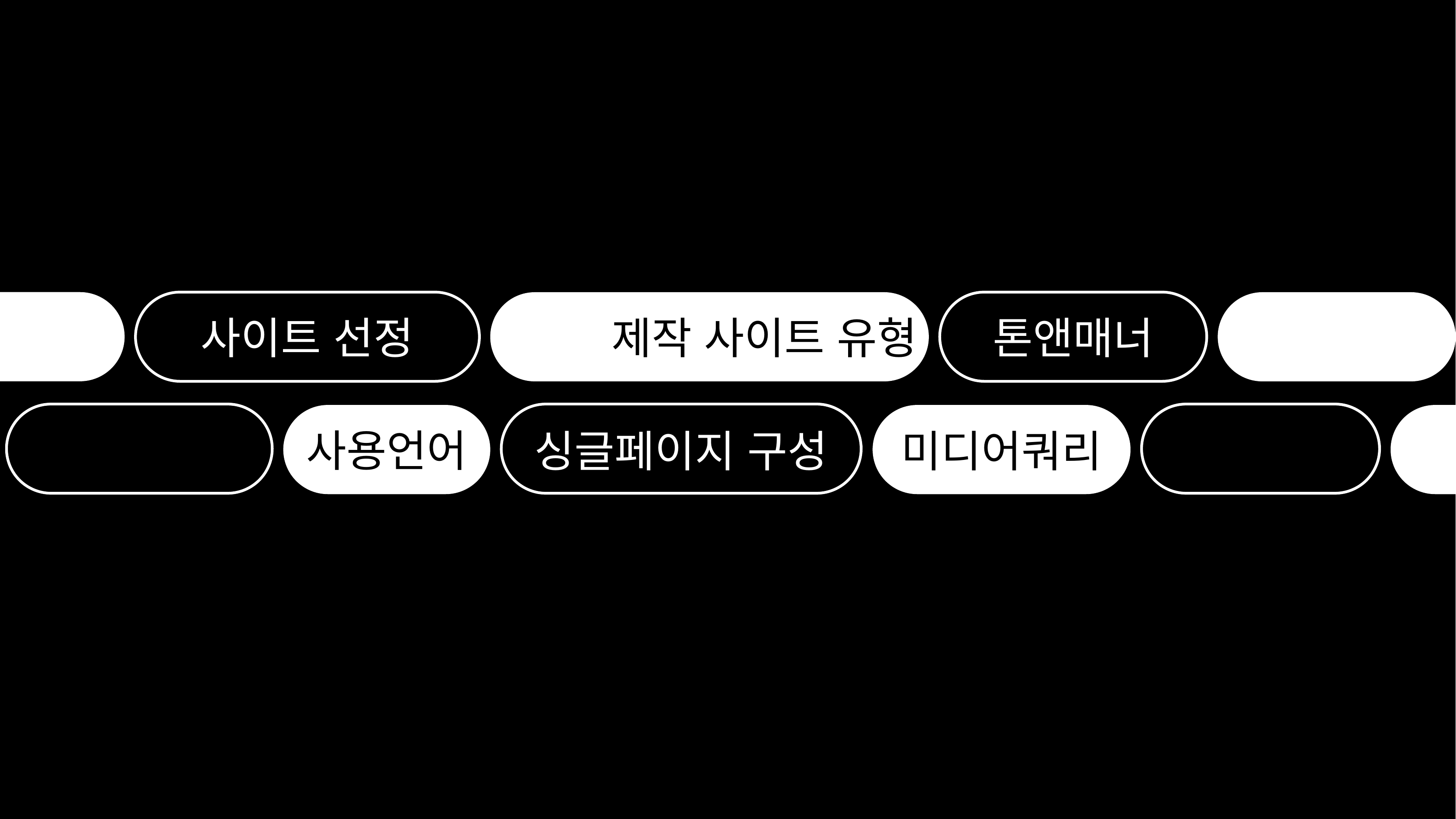

사이트 선정

톤앤매너

제작 사이트 유형

싱글페이지 구성

사용언어

미디어쿼리